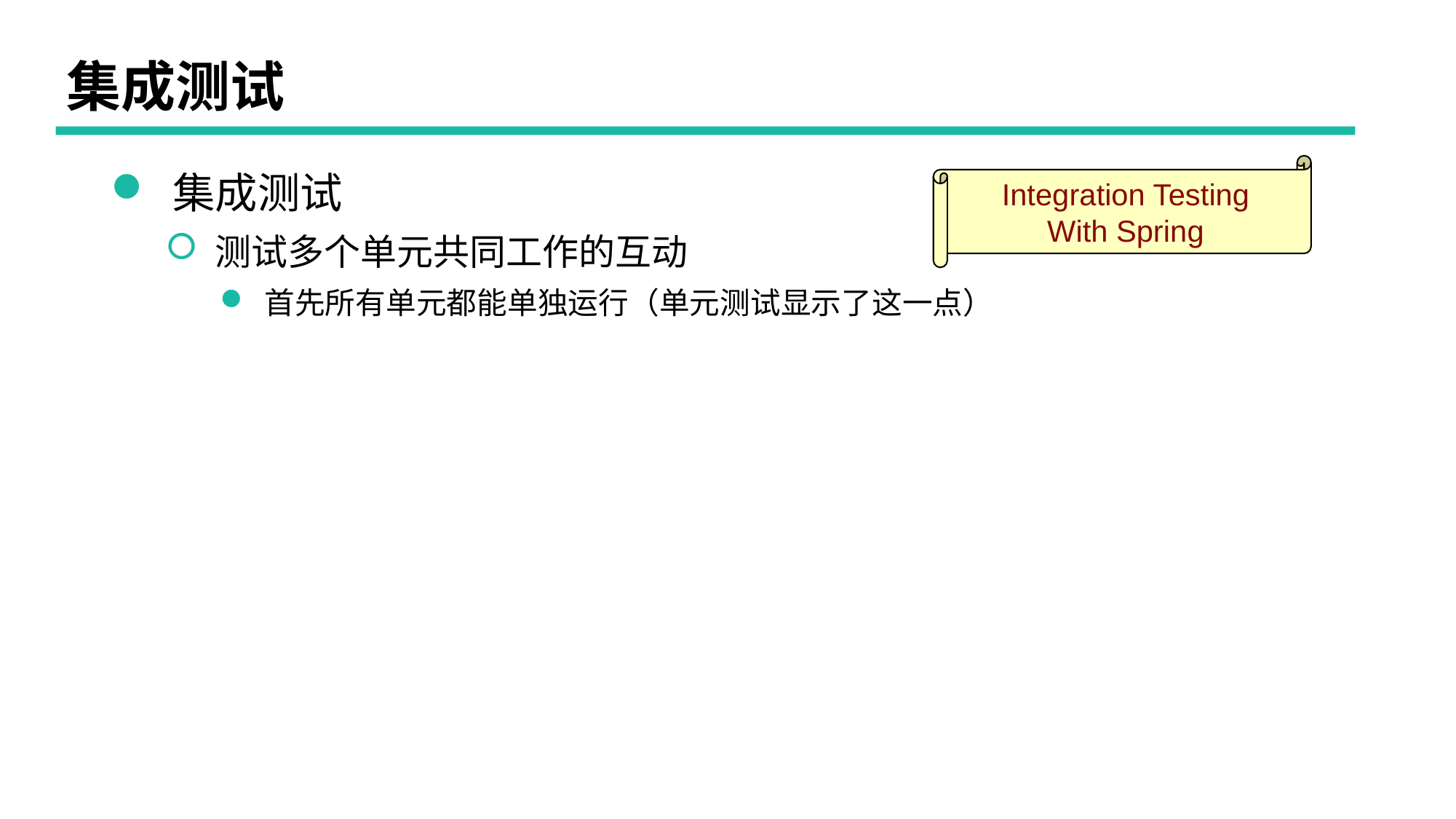

# 集成测试
 集成测试
 测试多个单元共同工作的互动
 首先所有单元都能单独运行（单元测试显示了这一点）

Integration Testing
With Spring